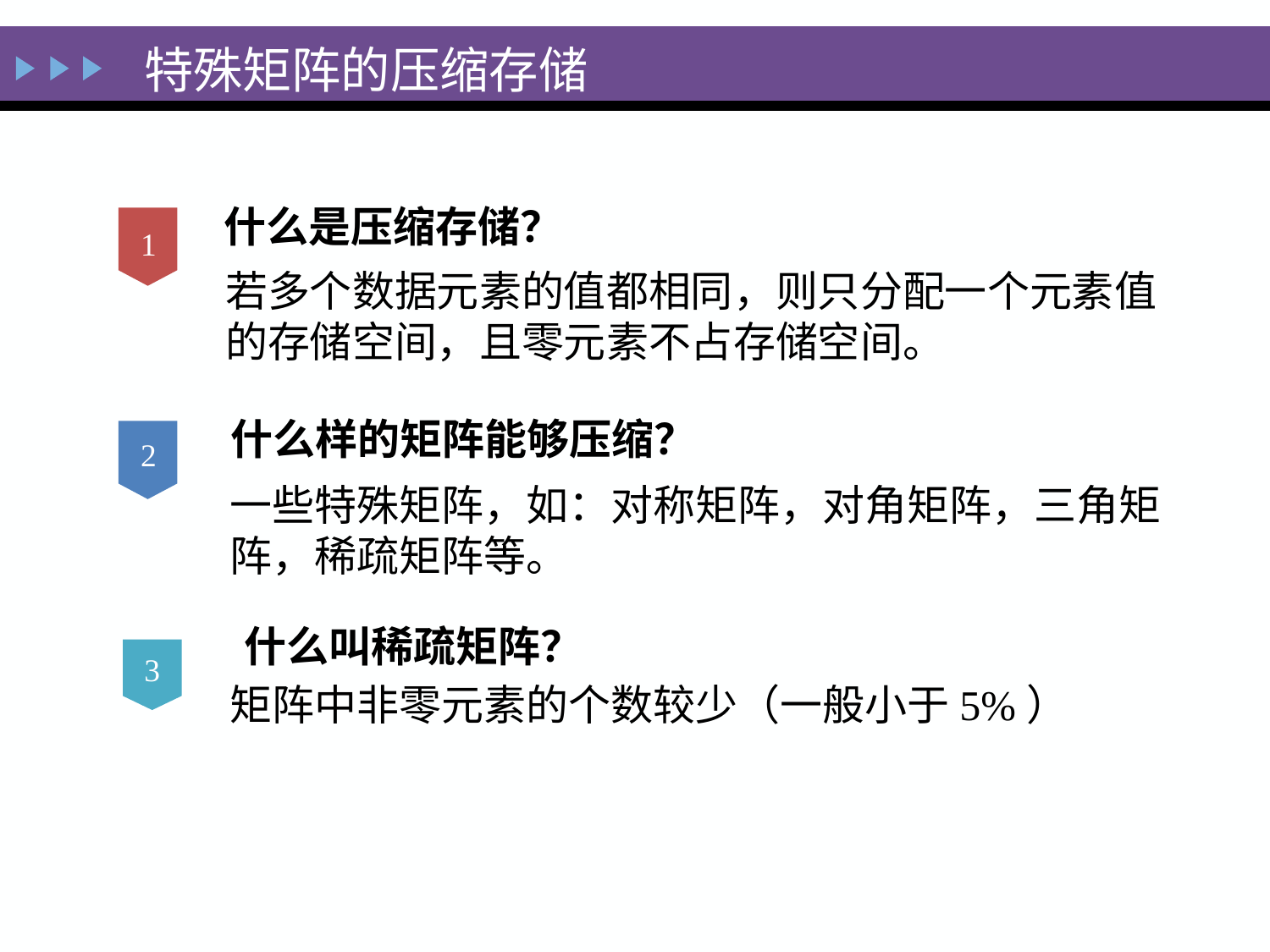

特殊矩阵的压缩存储
什么是压缩存储？
1

若多个数据元素的值都相同，则只分配一个元素值的存储空间，且零元素不占存储空间。
什么样的矩阵能够压缩？
2

一些特殊矩阵，如：对称矩阵，对角矩阵，三角矩阵，稀疏矩阵等。
 什么叫稀疏矩阵？
3

矩阵中非零元素的个数较少（一般小于5%）